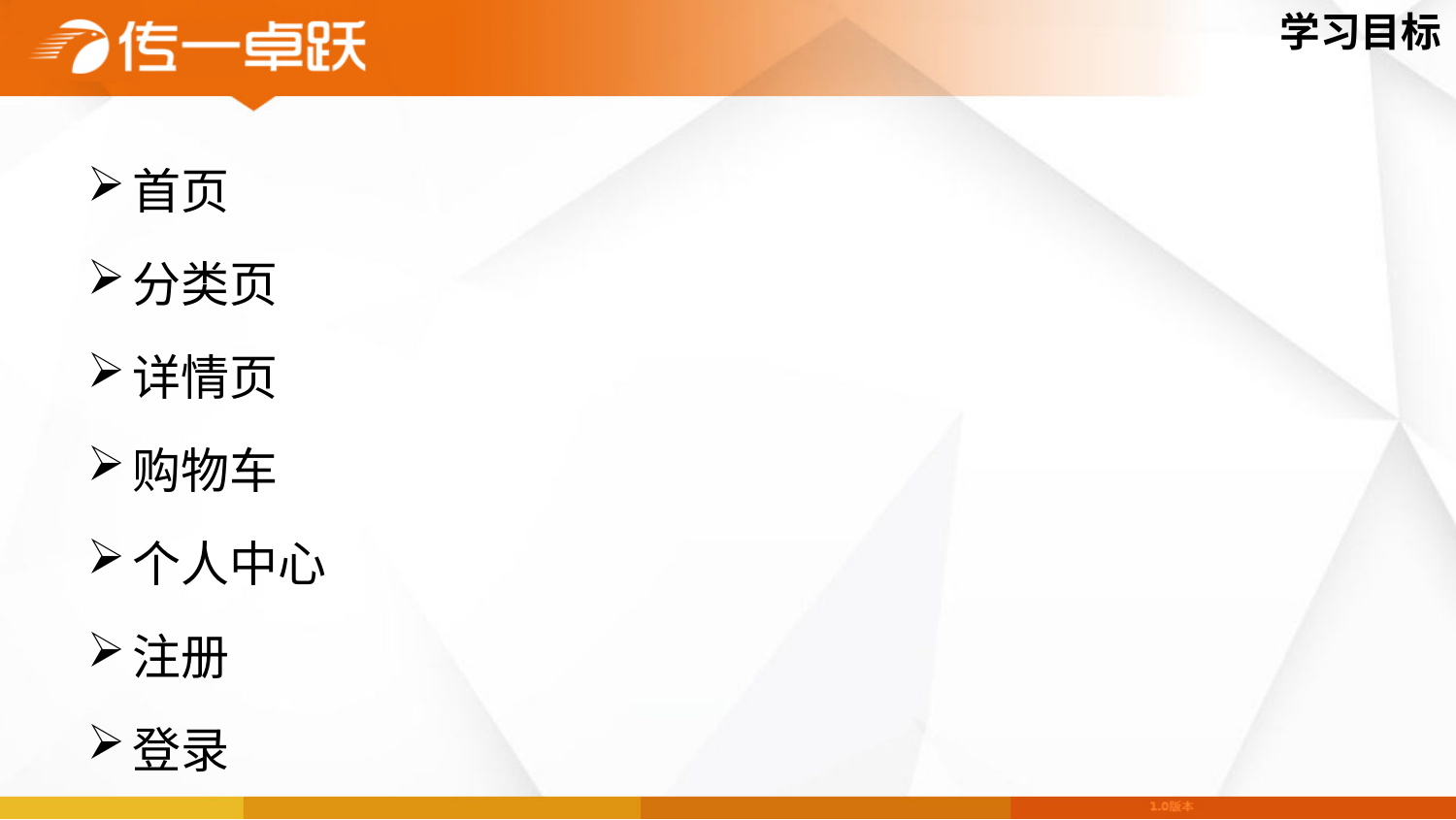

学习目标
首页
分类页
详情页
购物车
个人中心
注册
登录